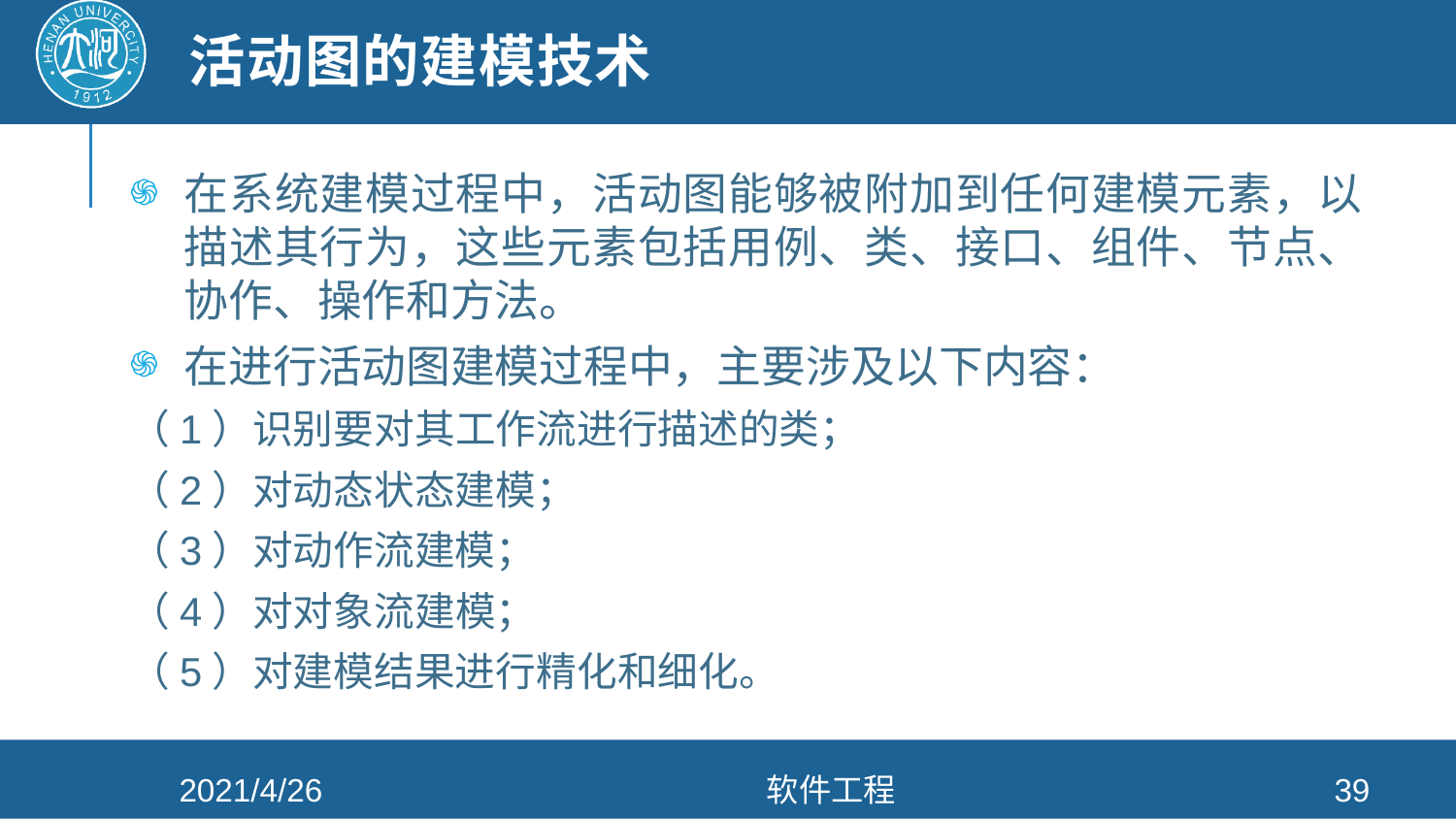

# 活动图的建模技术
在系统建模过程中，活动图能够被附加到任何建模元素，以描述其行为，这些元素包括用例、类、接口、组件、节点、协作、操作和方法。
在进行活动图建模过程中，主要涉及以下内容：
（1）识别要对其工作流进行描述的类；
（2）对动态状态建模；
（3）对动作流建模；
（4）对对象流建模；
（5）对建模结果进行精化和细化。

2021/4/26
软件工程
39